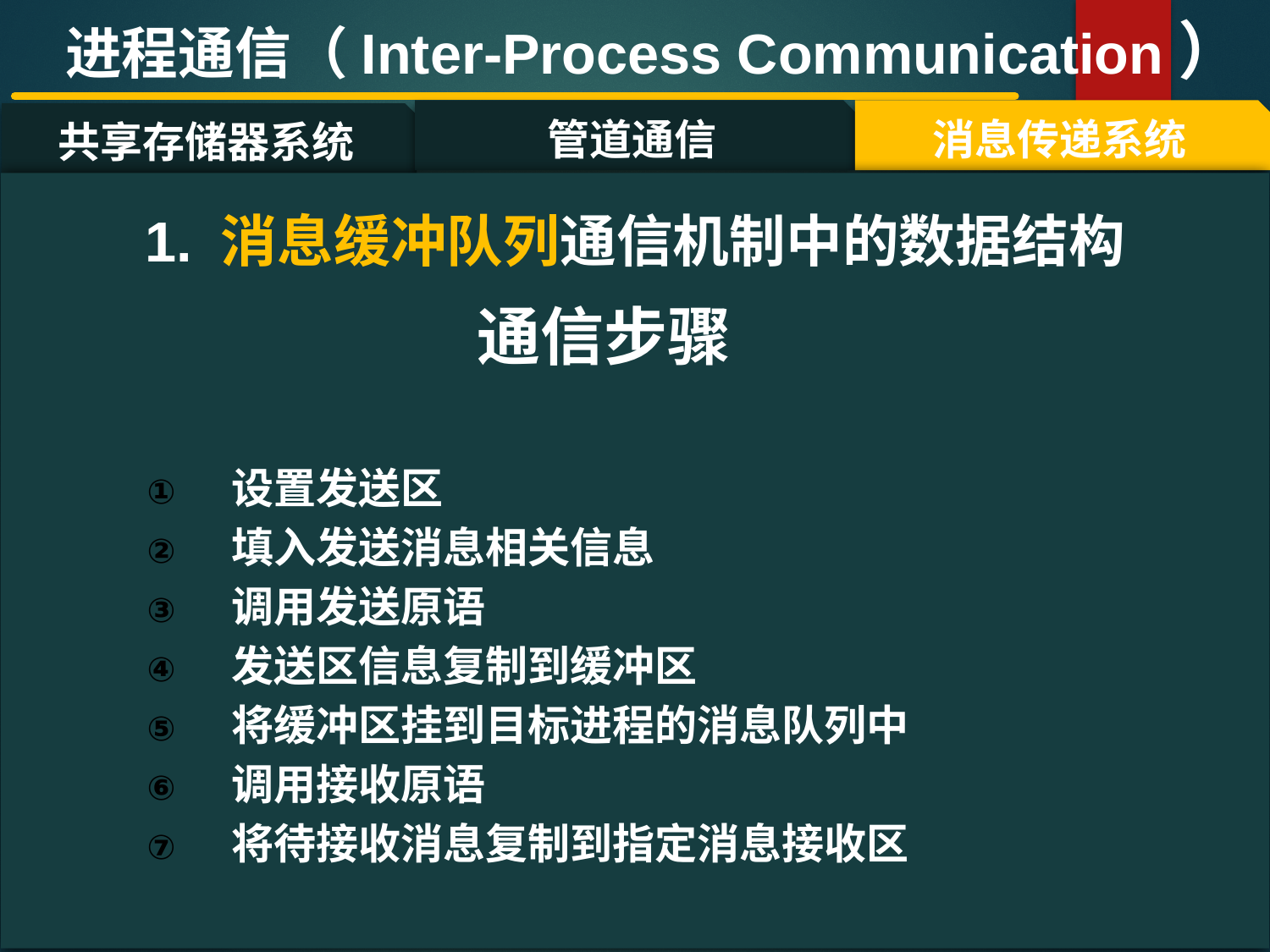

进程通信（Inter-Process Communication）
管道通信
消息传递系统
共享存储器系统
#
1. 消息缓冲队列通信机制中的数据结构
通信步骤
设置发送区
填入发送消息相关信息
调用发送原语
发送区信息复制到缓冲区
将缓冲区挂到目标进程的消息队列中
调用接收原语
将待接收消息复制到指定消息接收区